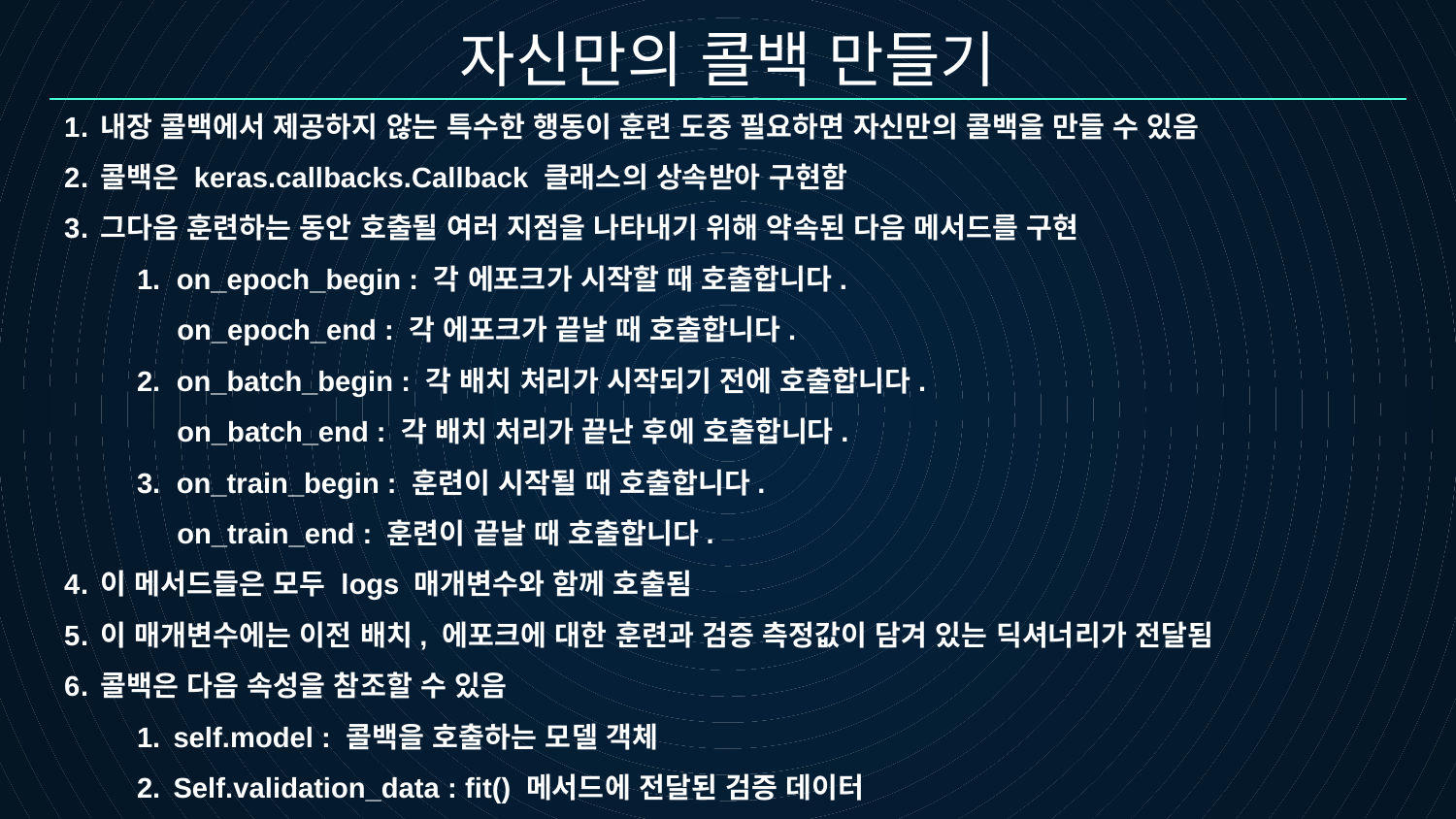

자신만의 콜백 만들기
내장 콜백에서 제공하지 않는 특수한 행동이 훈련 도중 필요하면 자신만의 콜백을 만들 수 있음
콜백은 keras.callbacks.Callback 클래스의 상속받아 구현함
그다음 훈련하는 동안 호출될 여러 지점을 나타내기 위해 약속된 다음 메서드를 구현
1.  on_epoch_begin : 각 에포크가 시작할 때 호출합니다.
     on_epoch_end : 각 에포크가 끝날 때 호출합니다.
2.  on_batch_begin : 각 배치 처리가 시작되기 전에 호출합니다.
     on_batch_end : 각 배치 처리가 끝난 후에 호출합니다.
3.  on_train_begin : 훈련이 시작될 때 호출합니다.
     on_train_end : 훈련이 끝날 때 호출합니다.
이 메서드들은 모두 logs 매개변수와 함께 호출됨
이 매개변수에는 이전 배치, 에포크에 대한 훈련과 검증 측정값이 담겨 있는 딕셔너리가 전달됨
콜백은 다음 속성을 참조할 수 있음
self.model : 콜백을 호출하는 모델 객체
Self.validation_data : fit() 메서드에 전달된 검증 데이터